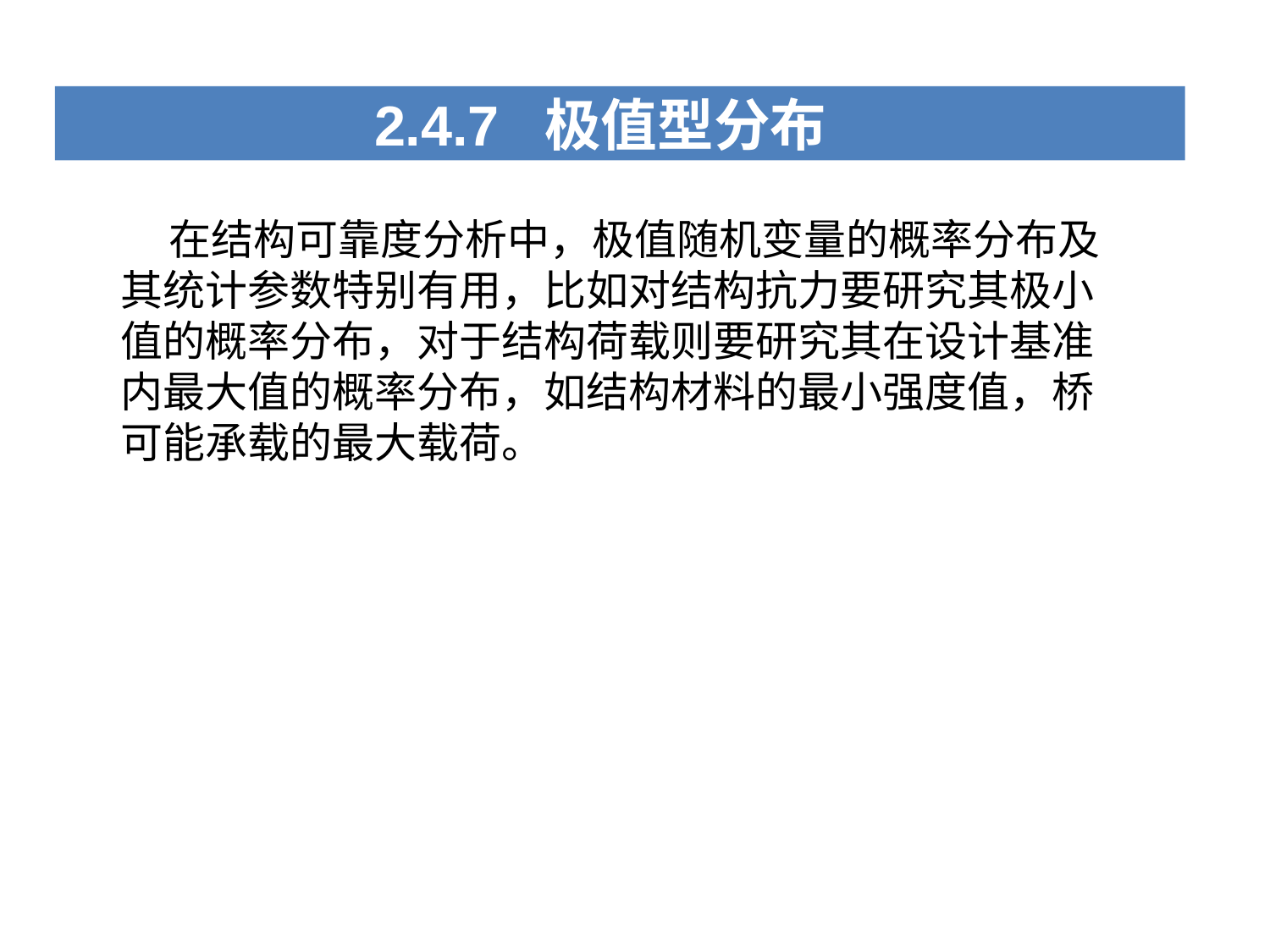

2.4.7  极值型分布
    在结构可靠度分析中，极值随机变量的概率分布及其统计参数特别有用，比如对结构抗力要研究其极小值的概率分布，对于结构荷载则要研究其在设计基准内最大值的概率分布，如结构材料的最小强度值，桥可能承载的最大载荷。